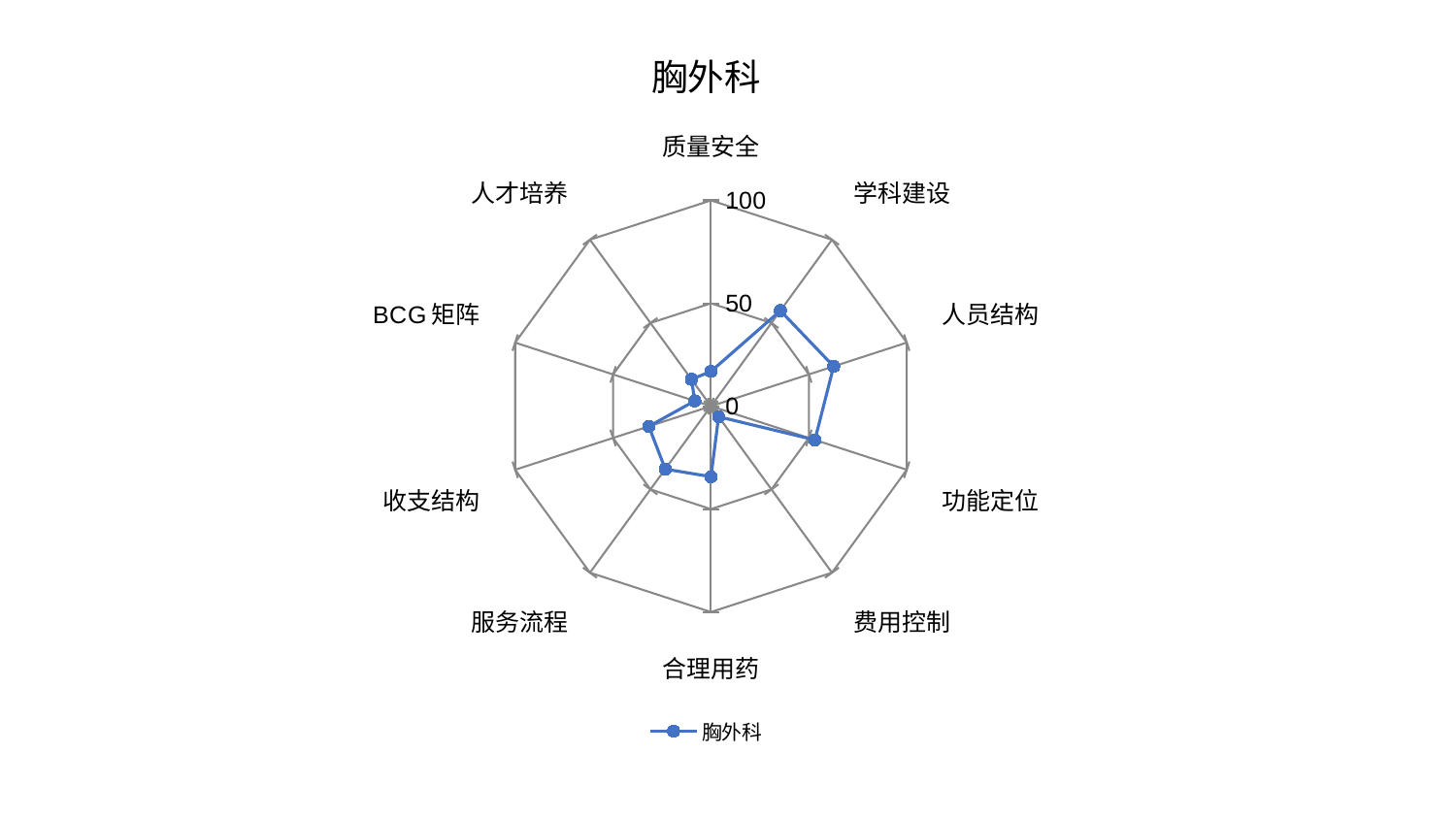

### Chart: 胸外科

| Category | 胸外科 |
|---|---|
| 质量安全 | 16.91452878559138 |
| 学科建设 | 57.35979810622127 |
| 人员结构 | 62.66157578134952 |
| 功能定位 | 53.096721297940285 |
| 费用控制 | 6.33407216022134 |
| 合理用药 | 34.274835547971215 |
| 服务流程 | 37.7844615117556 |
| 收支结构 | 31.748043608876575 |
| BCG矩阵 | 8.255463621212543 |
| 人才培养 | 16.123038649457655 |
119